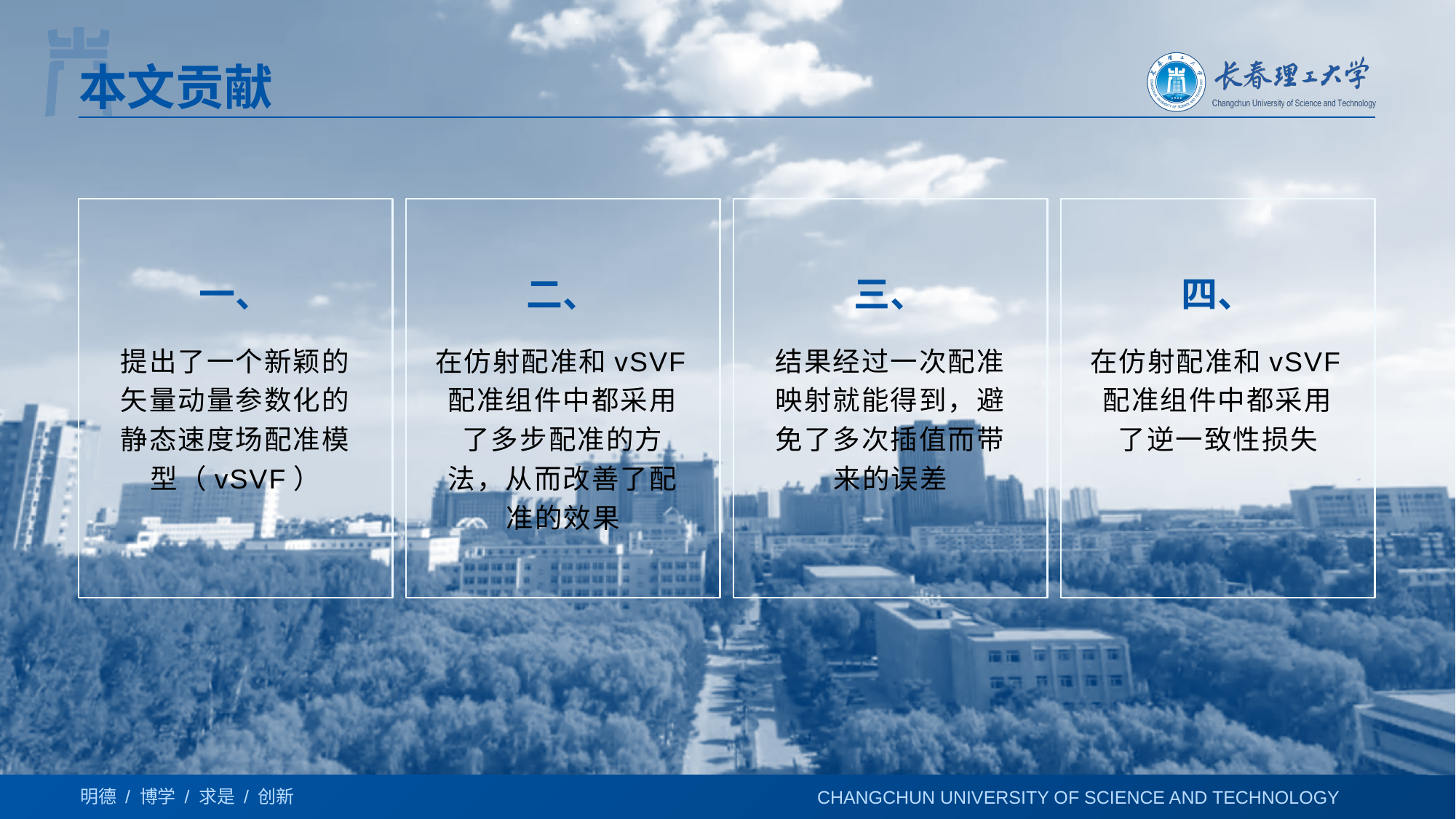

# 本文贡献

一、
二、
三、
四、
提出了一个新颖的矢量动量参数化的静态速度场配准模型（vSVF）
在仿射配准和vSVF配准组件中都采用了多步配准的方法，从而改善了配准的效果
结果经过一次配准映射就能得到，避免了多次插值而带来的误差
在仿射配准和vSVF配准组件中都采用了逆一致性损失